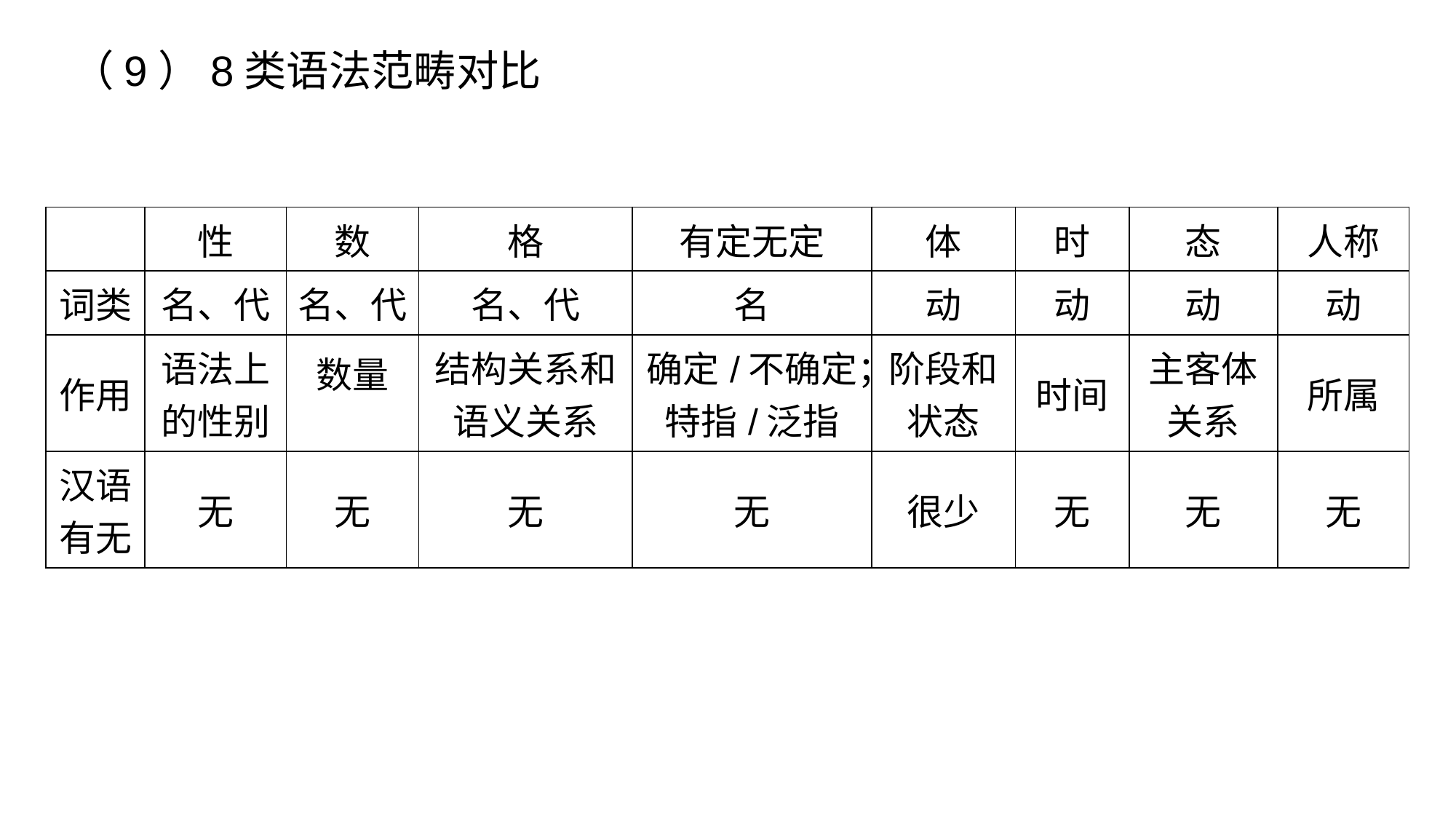

（9）8类语法范畴对比

|  | 性 | 数 | 格 | 有定无定 | 体 | 时 | 态 | 人称 |
| --- | --- | --- | --- | --- | --- | --- | --- | --- |
| 词类 | 名、代 | 名、代 | 名、代 | 名 | 动 | 动 | 动 | 动 |
| 作用 | 语法上的性别 | 数量 | 结构关系和语义关系 | 确定/不确定；特指/泛指 | 阶段和状态 | 时间 | 主客体关系 | 所属 |
| 汉语有无 | 无 | 无 | 无 | 无 | 很少 | 无 | 无 | 无 |